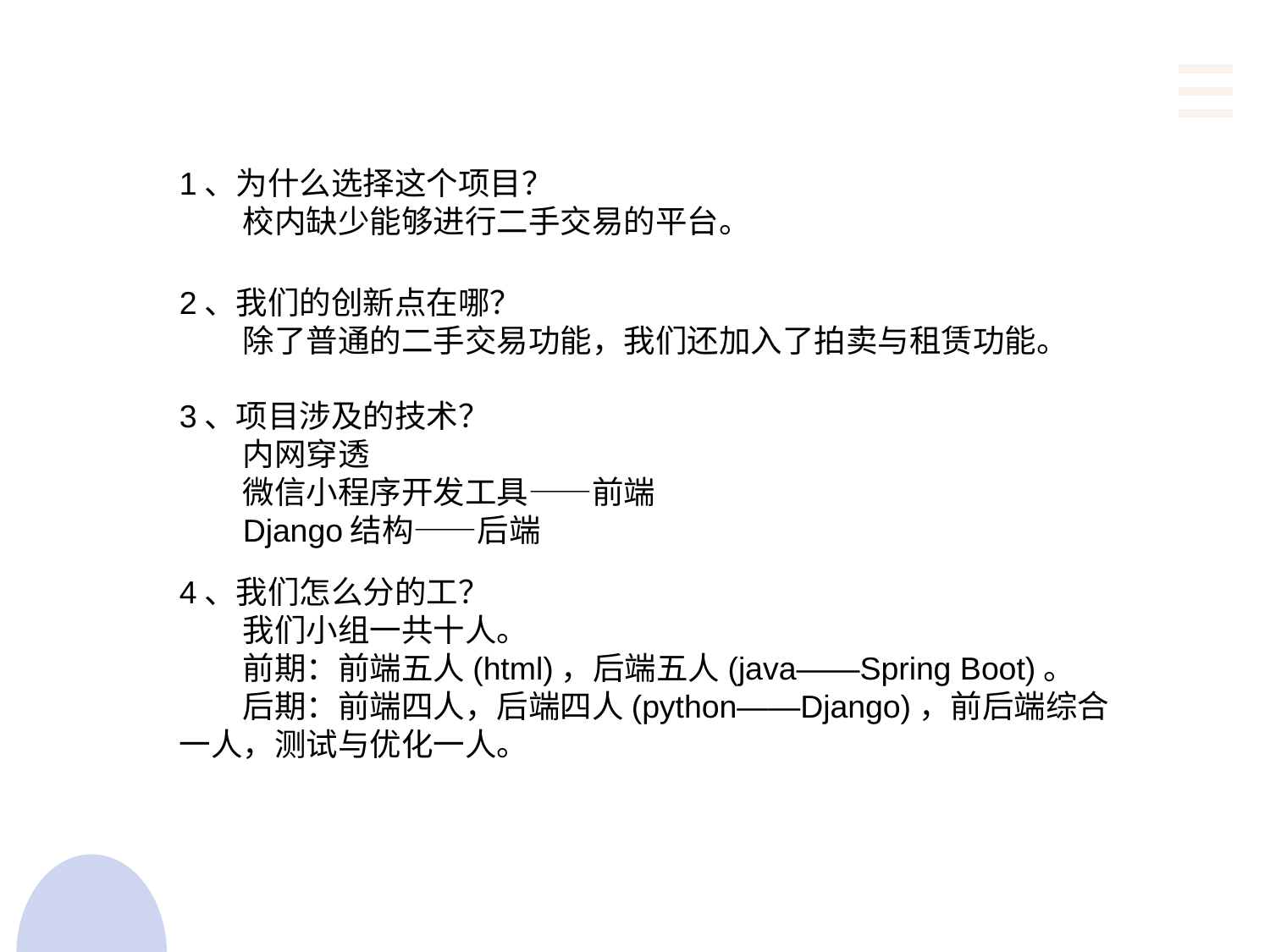

1、为什么选择这个项目？
校内缺少能够进行二手交易的平台。
2、我们的创新点在哪？
除了普通的二手交易功能，我们还加入了拍卖与租赁功能。

3、项目涉及的技术？
内网穿透
微信小程序开发工具——前端
Django结构——后端
4、我们怎么分的工？
我们小组一共十人。
前期：前端五人(html)，后端五人(java——Spring Boot)。
后期：前端四人，后端四人(python——Django)，前后端综合一人，测试与优化一人。